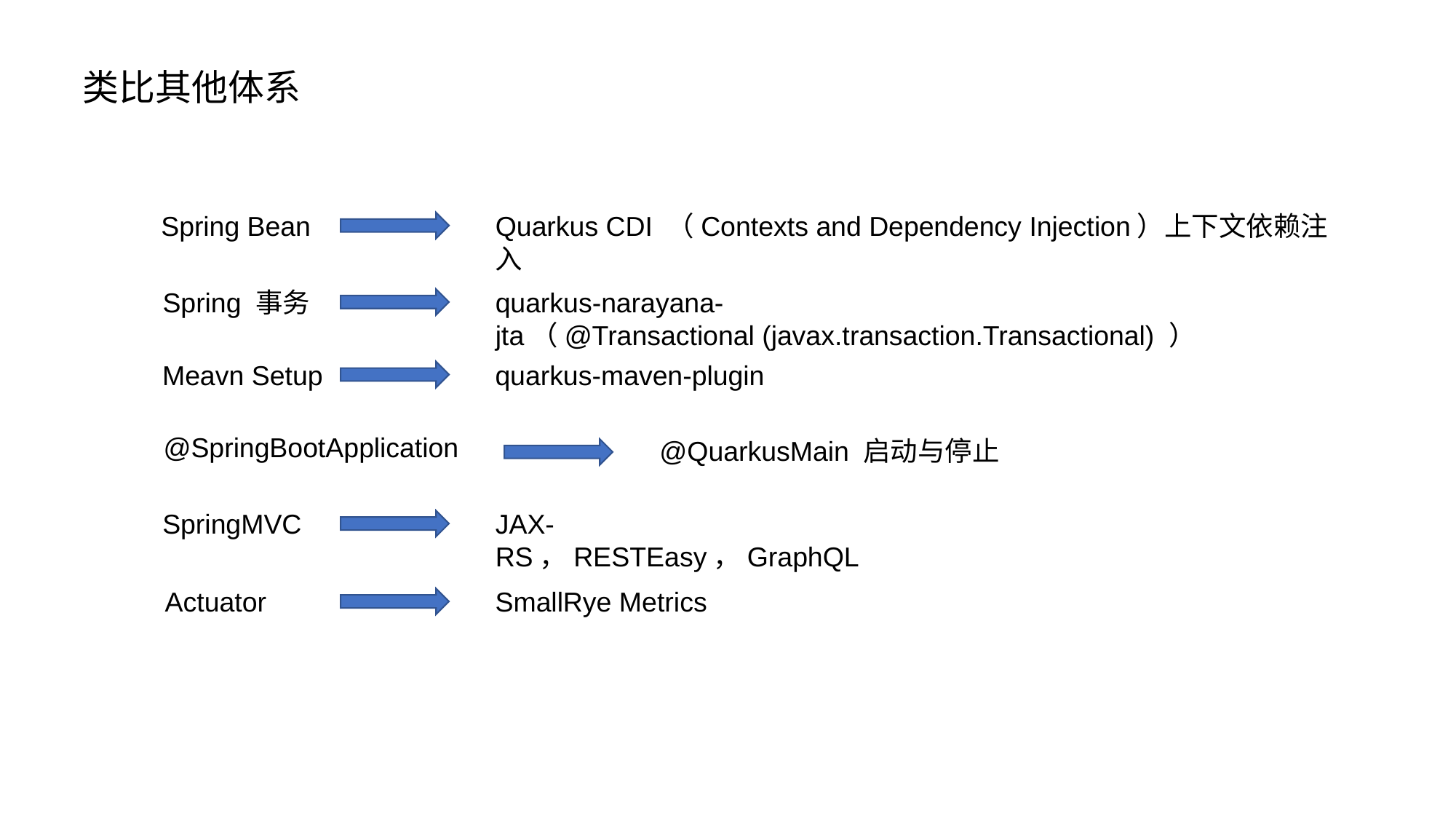

# 类比其他体系
Quarkus CDI （Contexts and Dependency Injection）上下文依赖注入
Spring Bean

quarkus-narayana-jta（@Transactional (javax.transaction.Transactional) ）
Spring 事务

quarkus-maven-plugin
Meavn Setup

@SpringBootApplication
@QuarkusMain 启动与停止

JAX-RS，RESTEasy，GraphQL
SpringMVC

SmallRye Metrics
Actuator